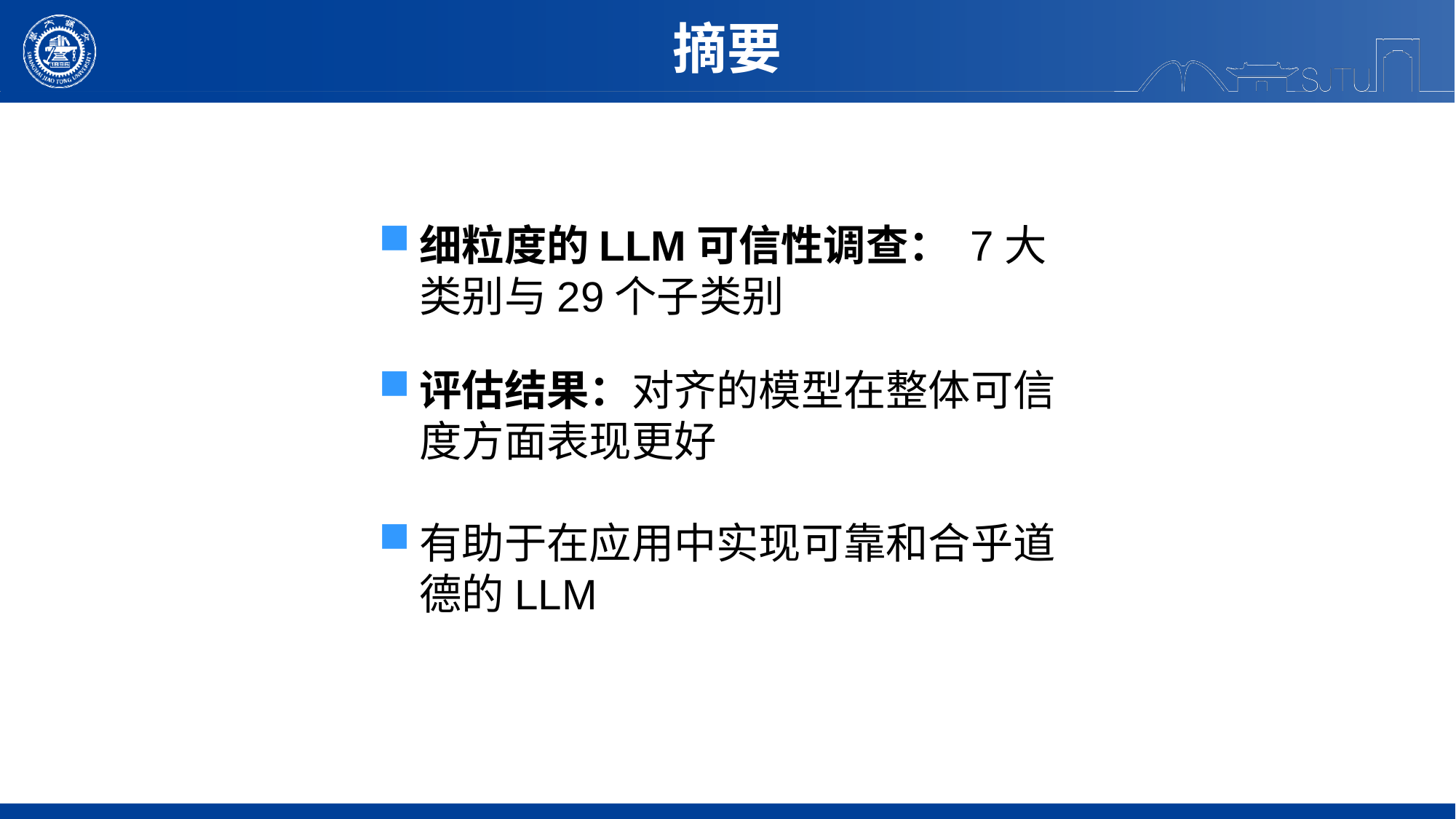

摘要
细粒度的LLM可信性调查： 7大类别与29个子类别

评估结果：对齐的模型在整体可信度方面表现更好

有助于在应用中实现可靠和合乎道德的LLM